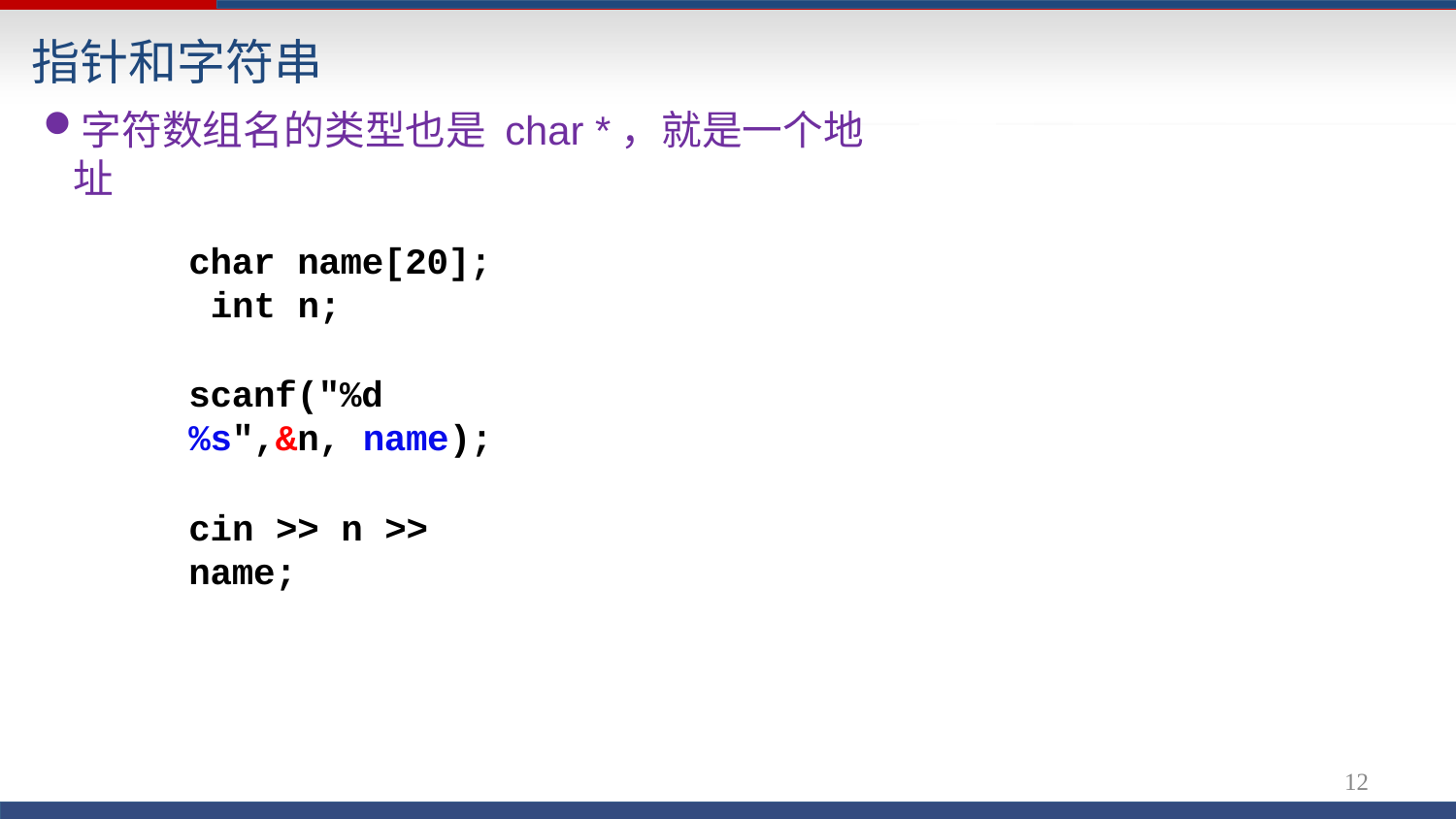

# 指针和字符串
字符数组名的类型也是 char *，就是一个地址
char name[20];  int n;

scanf("%d%s",&n, name);

cin >> n >> name;
12